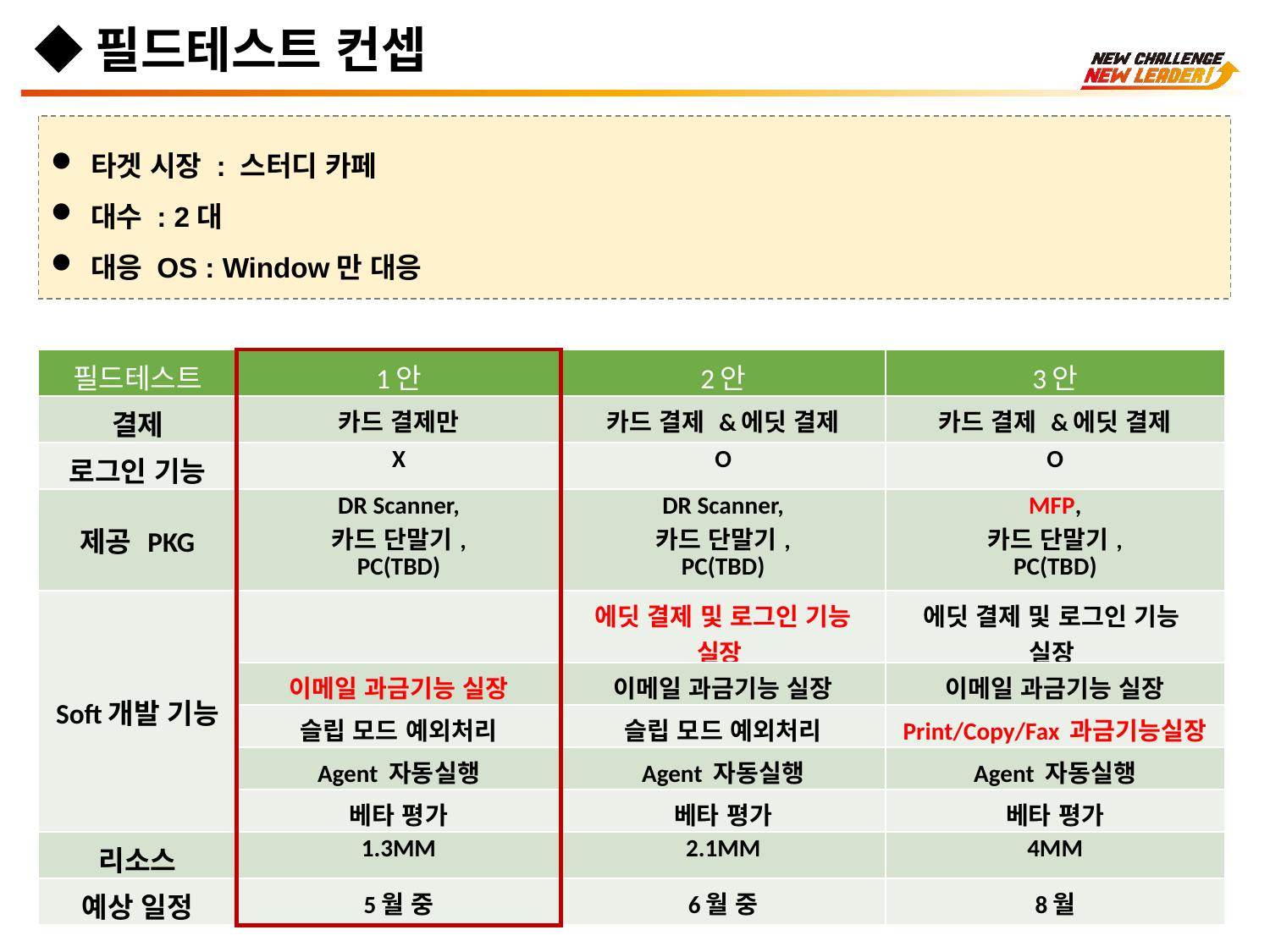

◆필드테스트 컨셉
타겟 시장 : 스터디 카페
대수 : 2대
대응 OS : Window만 대응

| 필드테스트 | 1안 | 2안 | 3안 |
| --- | --- | --- | --- |
| 결제 | 카드 결제만 | 카드 결제 &에딧 결제 | 카드 결제 &에딧 결제 |
| 로그인 기능 | X | O | O |
| 제공 PKG | DR Scanner, 카드 단말기, PC(TBD) | DR Scanner, 카드 단말기, PC(TBD) | MFP, 카드 단말기, PC(TBD) |
| Soft개발 기능 |  | 에딧 결제 및 로그인 기능 실장 | 에딧 결제 및 로그인 기능 실장 |
|  | 이메일 과금기능 실장 | 이메일 과금기능 실장 | 이메일 과금기능 실장 |
|  | 슬립 모드 예외처리 | 슬립 모드 예외처리 | Print/Copy/Fax 과금기능실장 |
|  | Agent 자동실행 | Agent 자동실행 | Agent 자동실행 |
|  | 베타 평가 | 베타 평가 | 베타 평가 |
| 리소스 | 1.3MM | 2.1MM | 4MM |
| 예상 일정 | 5월 중 | 6월 중 | 8월 |